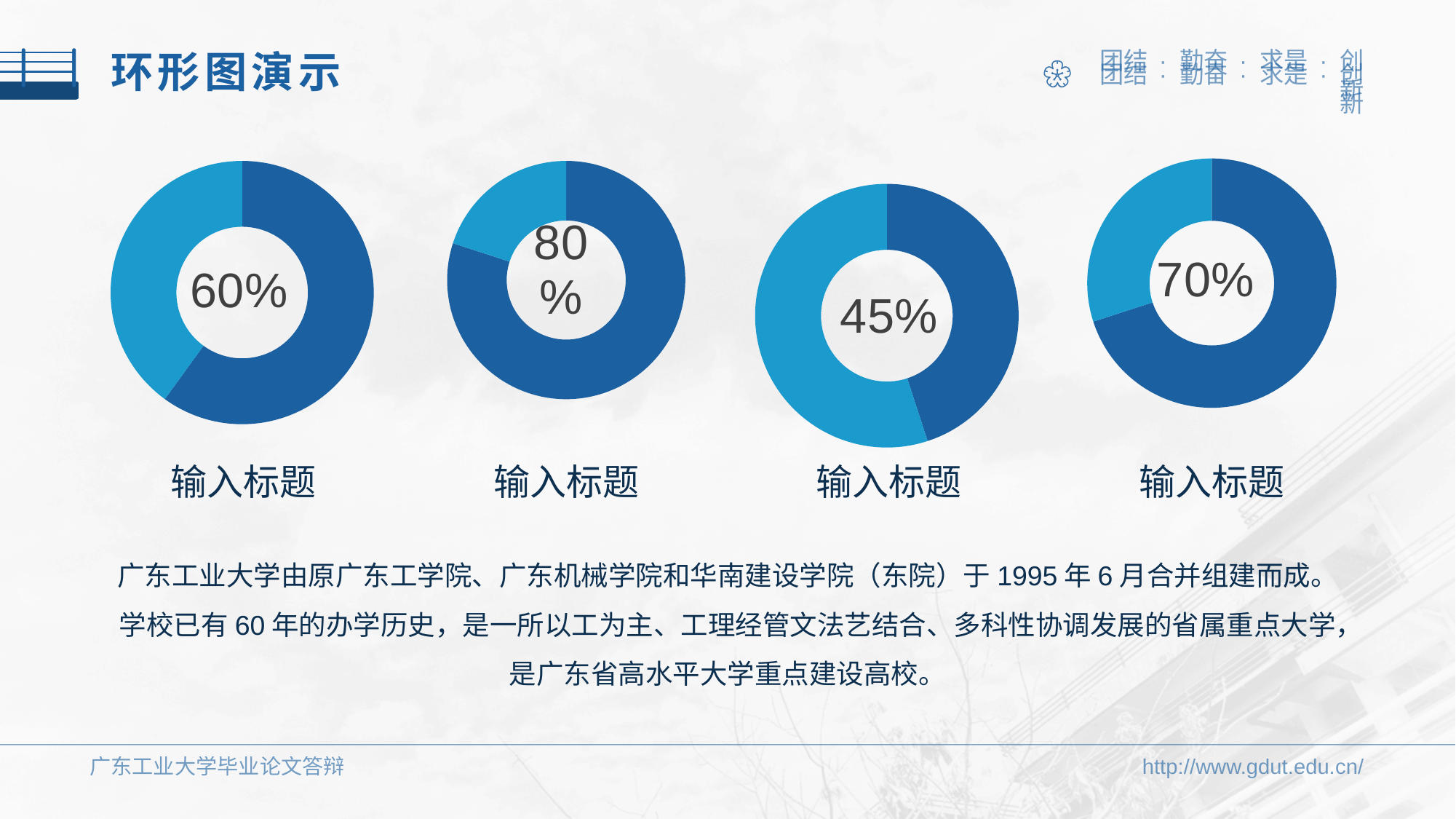

环形图演示

### Chart

| Category | 销售额 |
|---|---|
| 第一季度 | 0.7 |
| 第二季度 | 0.3 |

### Chart

| Category | 销售额 |
|---|---|
| 第一季度 | 0.6 |
| 第二季度 | 0.4 |

### Chart

| Category | 销售额 |
|---|---|
| 第一季度 | 0.8 |
| 第二季度 | 0.2 |

### Chart

| Category | 销售额 |
|---|---|
| 第一季度 | 0.45 |
| 第二季度 | 0.55 |
输入标题
输入标题
输入标题
输入标题
广东工业大学由原广东工学院、广东机械学院和华南建设学院（东院）于1995年6月合并组建而成。学校已有60年的办学历史，是一所以工为主、工理经管文法艺结合、多科性协调发展的省属重点大学，是广东省高水平大学重点建设高校。